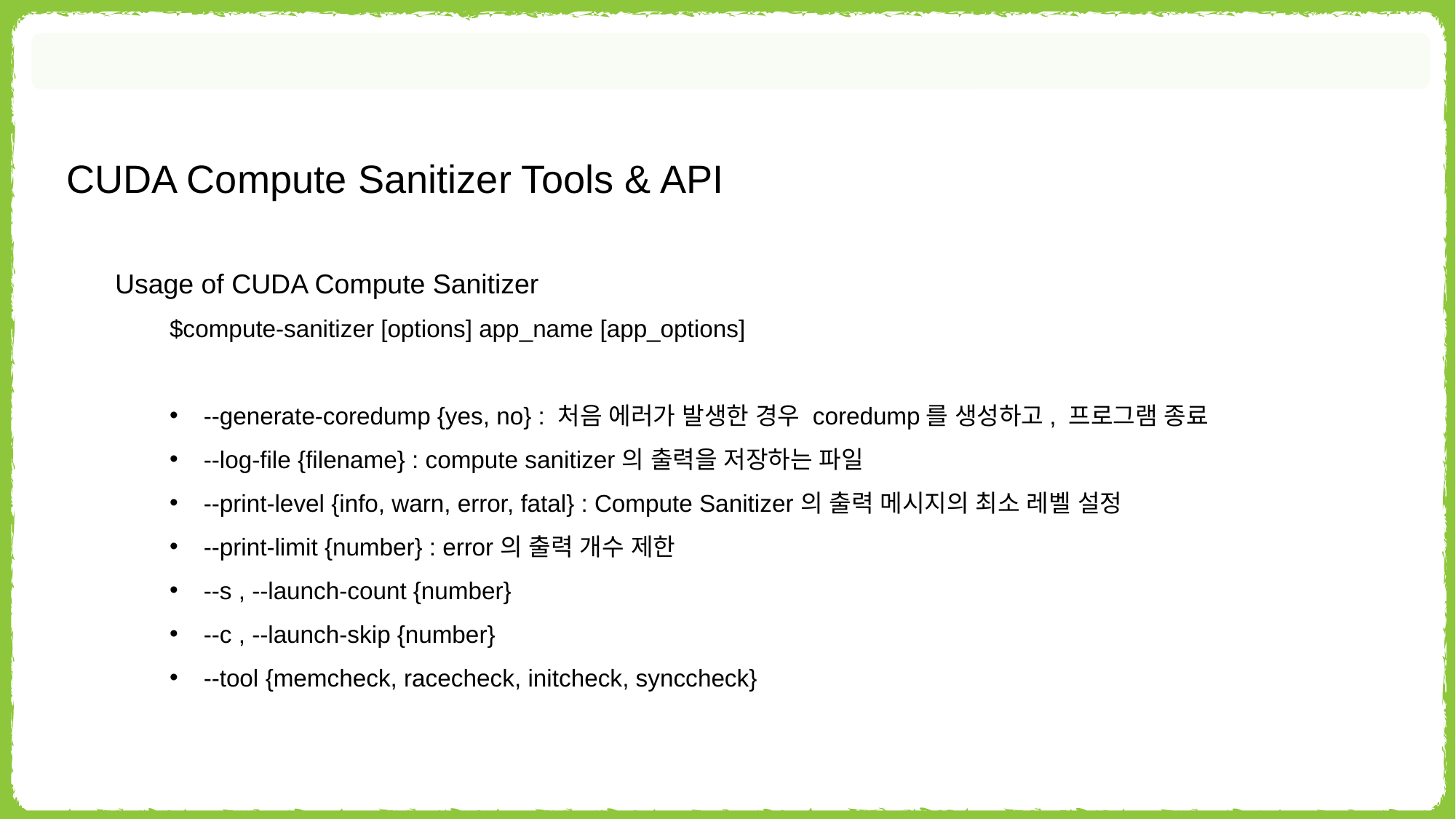

CUDA Compute Sanitizer Tools & API
Usage of CUDA Compute Sanitizer
$compute-sanitizer [options] app_name [app_options]

--generate-coredump {yes, no} : 처음 에러가 발생한 경우 coredump를 생성하고, 프로그램 종료
--log-file {filename} : compute sanitizer의 출력을 저장하는 파일
--print-level {info, warn, error, fatal} : Compute Sanitizer의 출력 메시지의 최소 레벨 설정
--print-limit {number} : error의 출력 개수 제한
--s , --launch-count {number}
--c , --launch-skip {number}
--tool {memcheck, racecheck, initcheck, synccheck}